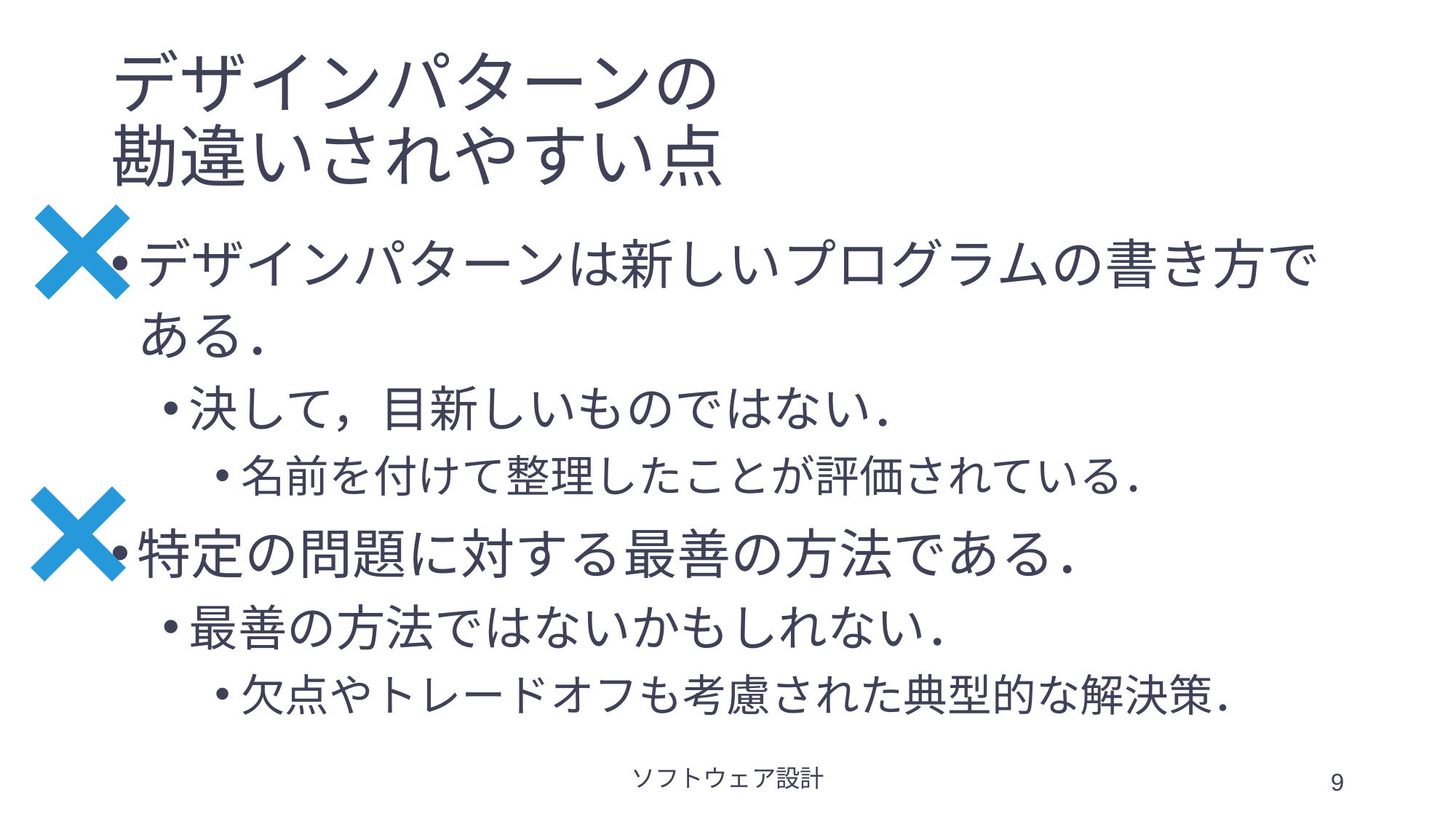

# デザインパターンの 勘違いされやすい点

デザインパターンは新しいプログラムの書き方である．
決して，目新しいものではない．
名前を付けて整理したことが評価されている．
特定の問題に対する最善の方法である．
最善の方法ではないかもしれない．
欠点やトレードオフも考慮された典型的な解決策．

ソフトウェア設計
9